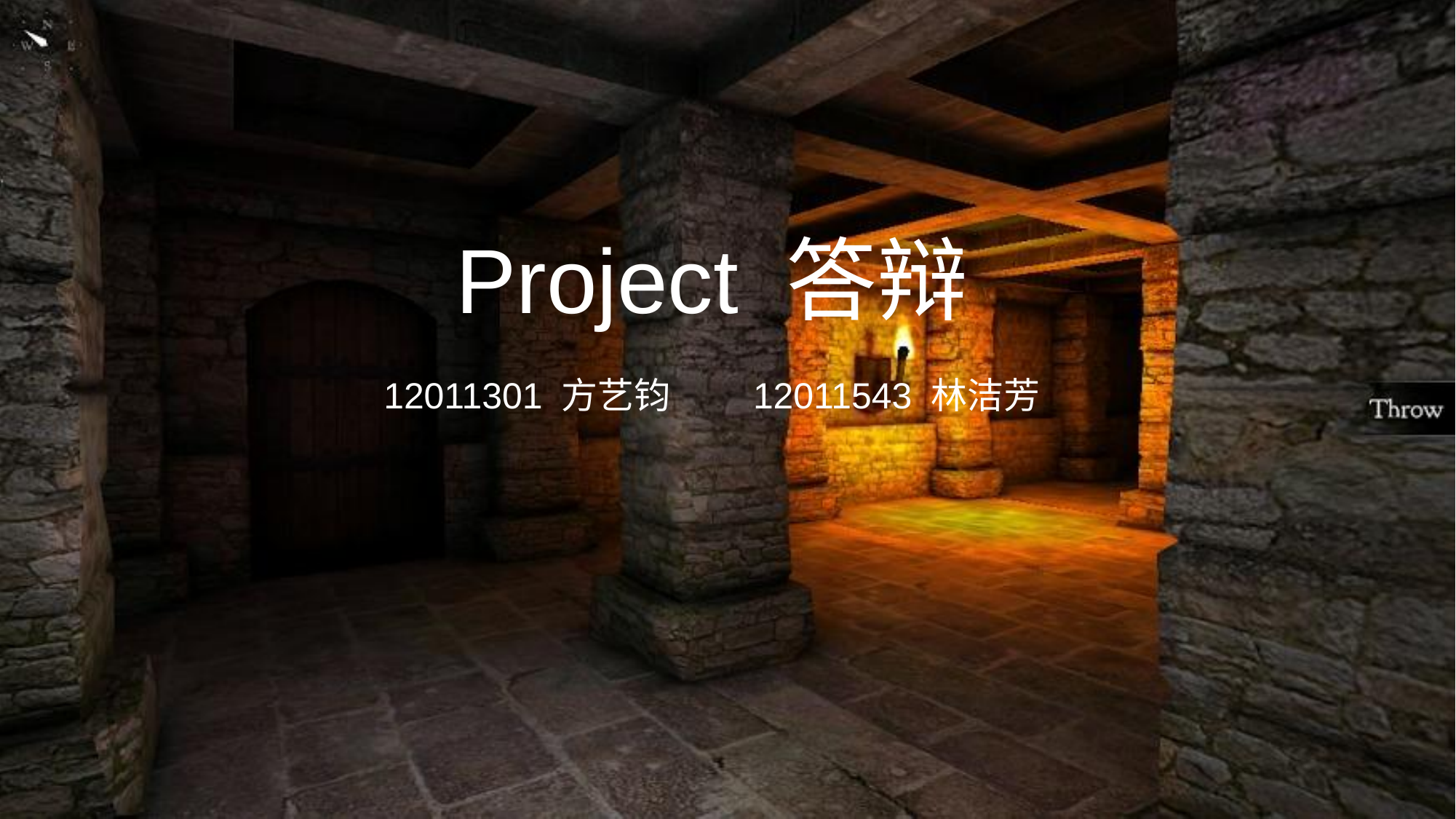

# Project 答辩
12011301 方艺钧         12011543 林洁芳